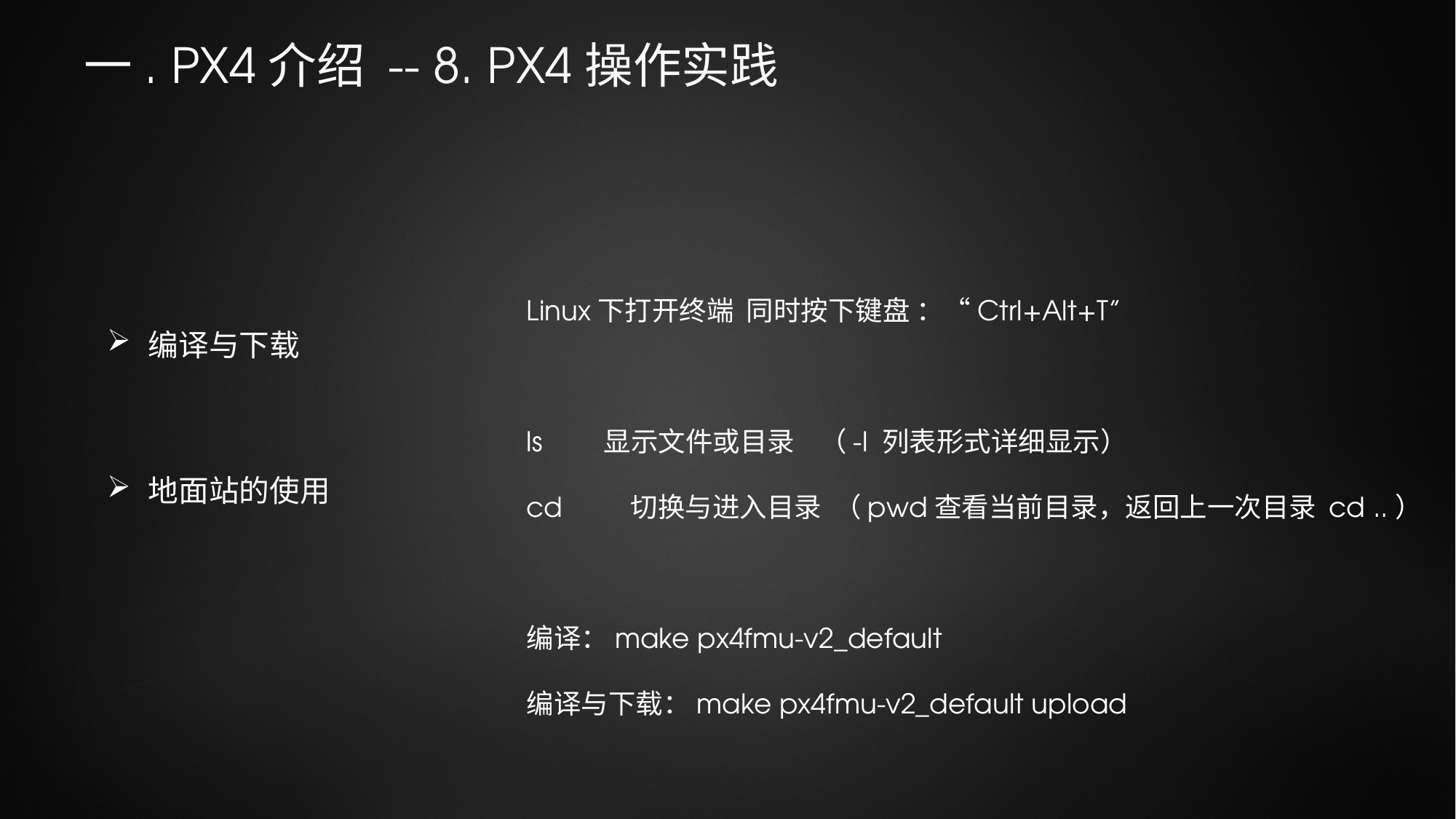

# 一. PX4介绍 -- 8. PX4操作实践
Linux下打开终端  同时按下键盘 ：“Ctrl+Alt+T”

ls　　显示文件或目录    （-l 列表形式详细显示）
cd        切换与进入目录  （pwd查看当前目录，返回上一次目录 cd ..）
编译：make px4fmu-v2_default
编译与下载：make px4fmu-v2_default upload
编译与下载

地面站的使用